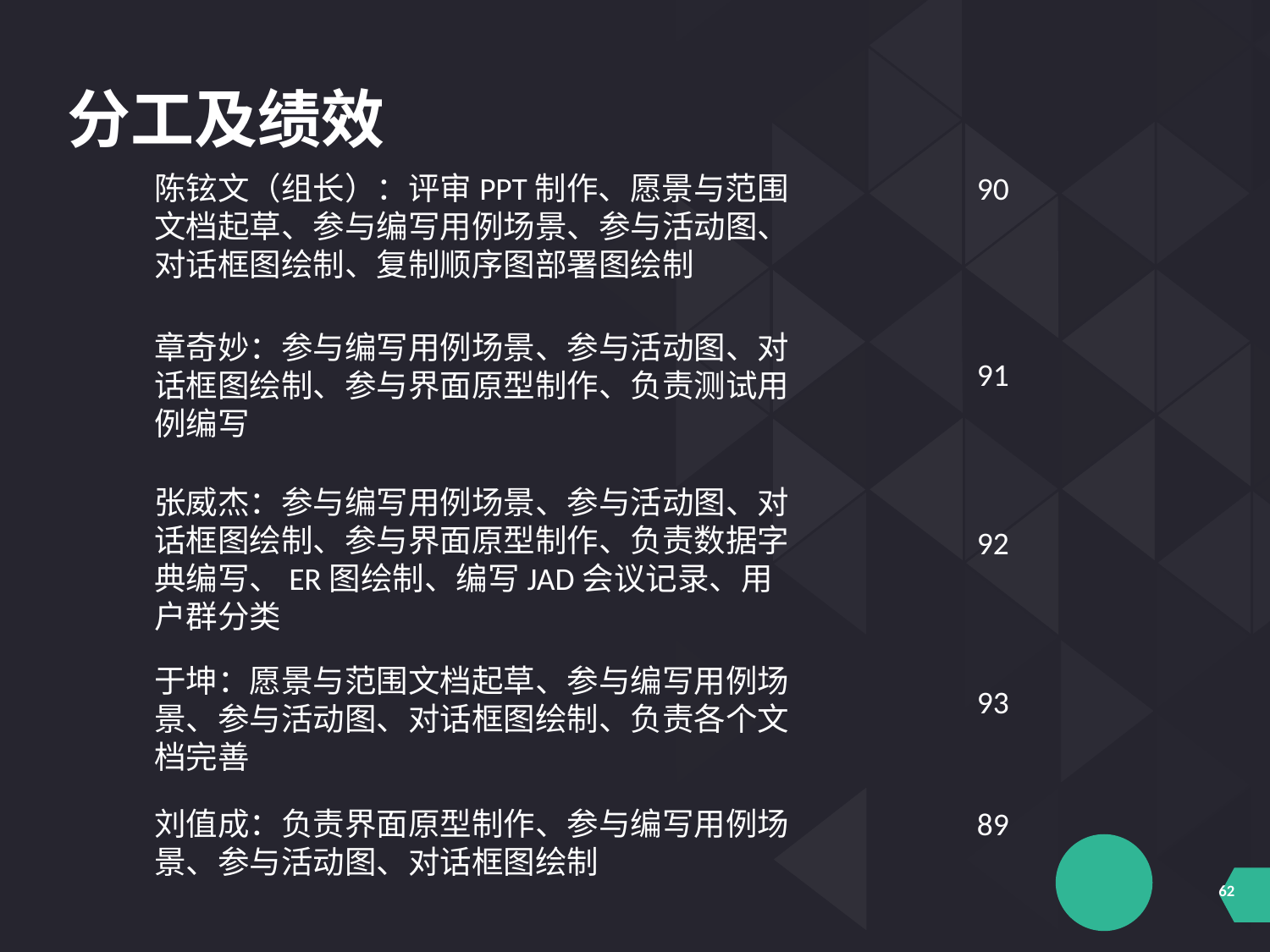

分工及绩效
陈铉文（组长）：评审PPT制作、愿景与范围文档起草、参与编写用例场景、参与活动图、对话框图绘制、复制顺序图部署图绘制
90
章奇妙：参与编写用例场景、参与活动图、对话框图绘制、参与界面原型制作、负责测试用例编写
91
张威杰：参与编写用例场景、参与活动图、对话框图绘制、参与界面原型制作、负责数据字典编写、ER图绘制、编写JAD会议记录、用户群分类
92
于坤：愿景与范围文档起草、参与编写用例场景、参与活动图、对话框图绘制、负责各个文档完善
93
刘值成：负责界面原型制作、参与编写用例场景、参与活动图、对话框图绘制
89